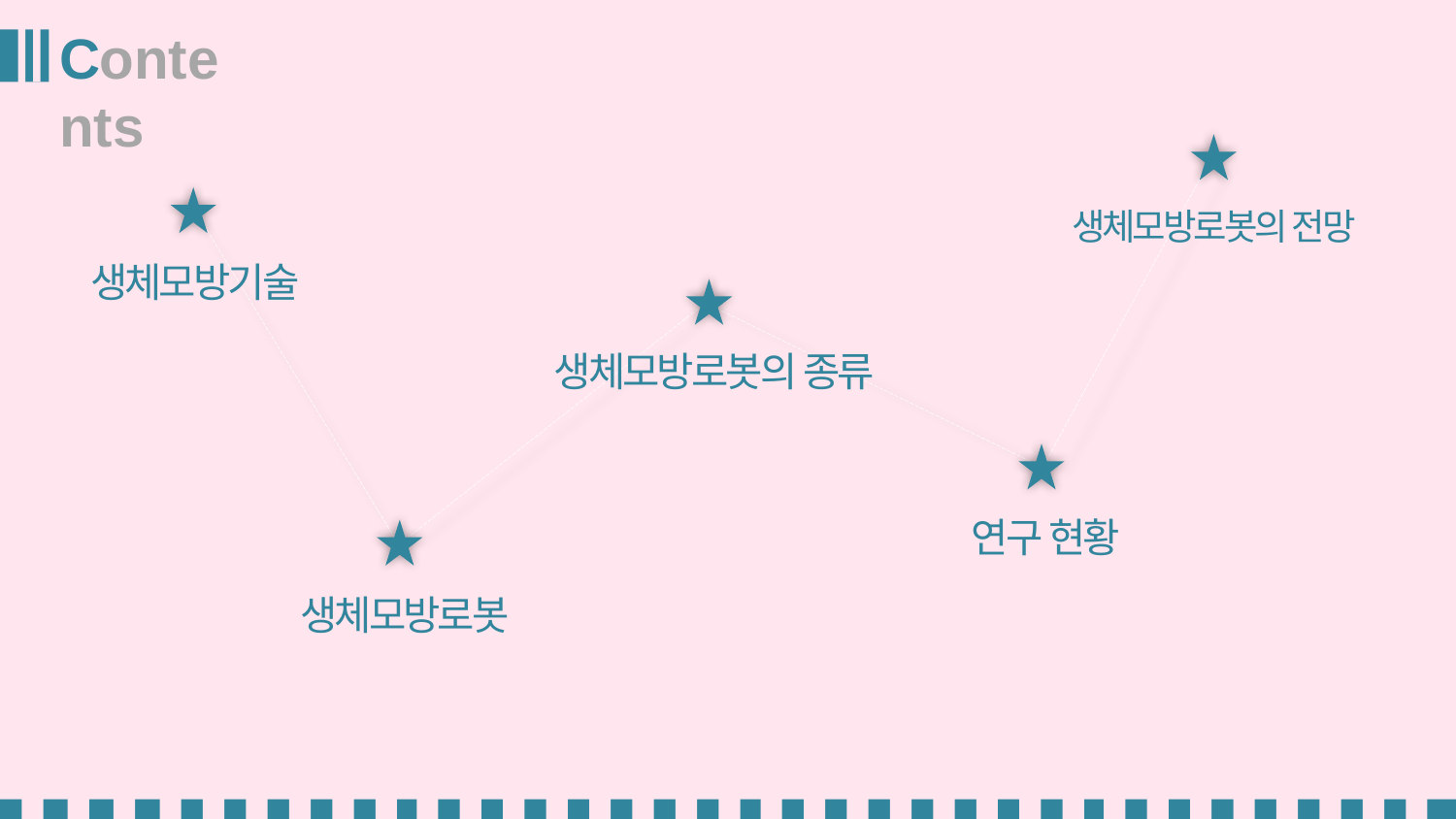

Contents

생체모방로봇의 전망
생체모방기술

생체모방로봇의 종류

연구 현황

생체모방로봇